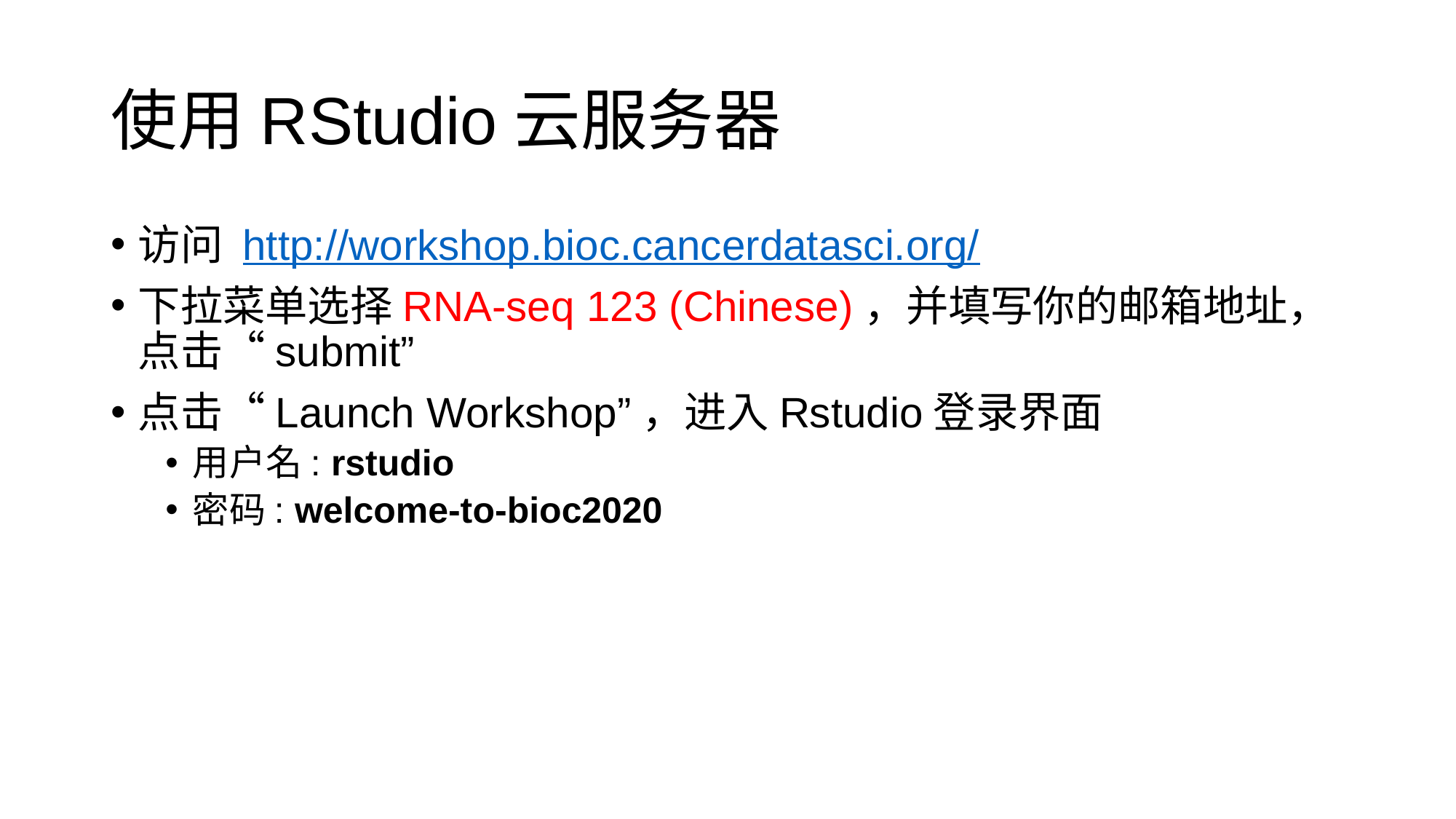

# 使用RStudio云服务器
访问 http://workshop.bioc.cancerdatasci.org/
下拉菜单选择RNA-seq 123 (Chinese)，并填写你的邮箱地址，点击“submit”
点击“Launch Workshop”，进入Rstudio登录界面
用户名: rstudio
密码: welcome-to-bioc2020